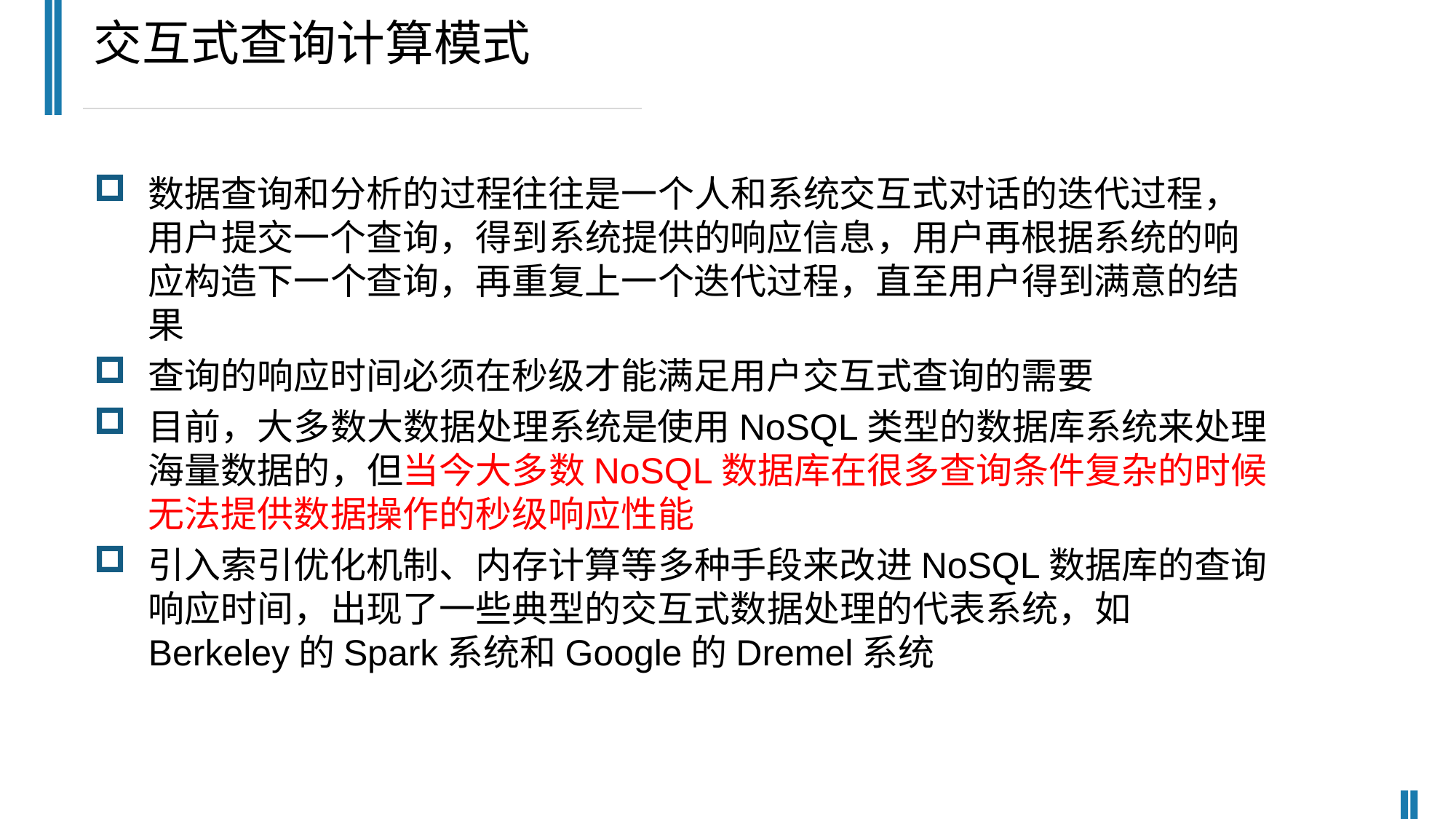

交互式查询计算模式

数据查询和分析的过程往往是一个人和系统交互式对话的迭代过程，用户提交一个查询，得到系统提供的响应信息，用户再根据系统的响应构造下一个查询，再重复上一个迭代过程，直至用户得到满意的结果
查询的响应时间必须在秒级才能满足用户交互式查询的需要
目前，大多数大数据处理系统是使用NoSQL类型的数据库系统来处理海量数据的，但当今大多数NoSQL数据库在很多查询条件复杂的时候无法提供数据操作的秒级响应性能
引入索引优化机制、内存计算等多种手段来改进NoSQL数据库的查询响应时间，出现了一些典型的交互式数据处理的代表系统，如Berkeley的Spark系统和Google的Dremel系统